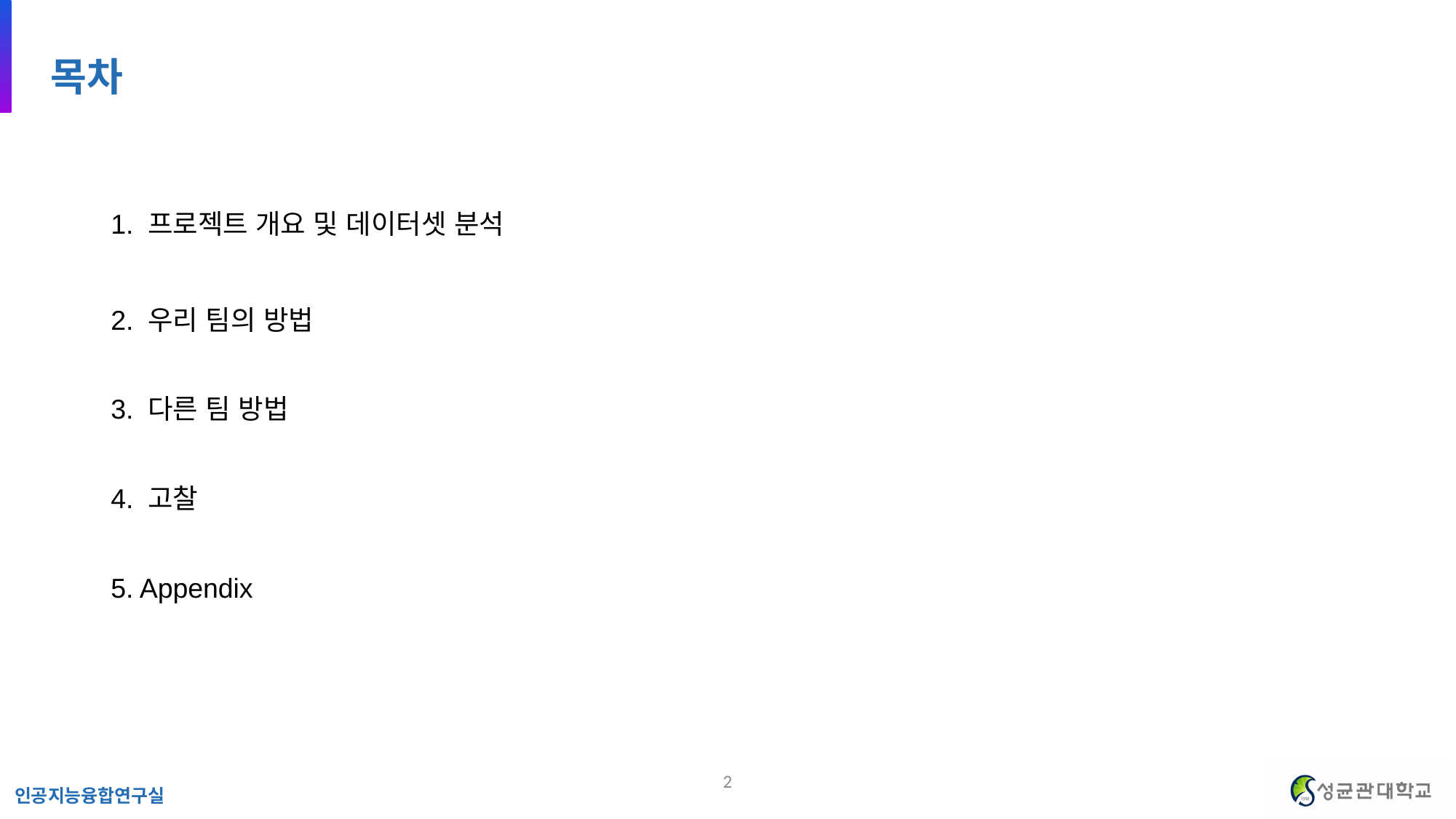

목차

1. 프로젝트 개요 및 데이터셋 분석

2. 우리 팀의 방법

3. 다른 팀 방법

4. 고찰

5. Appendix
2